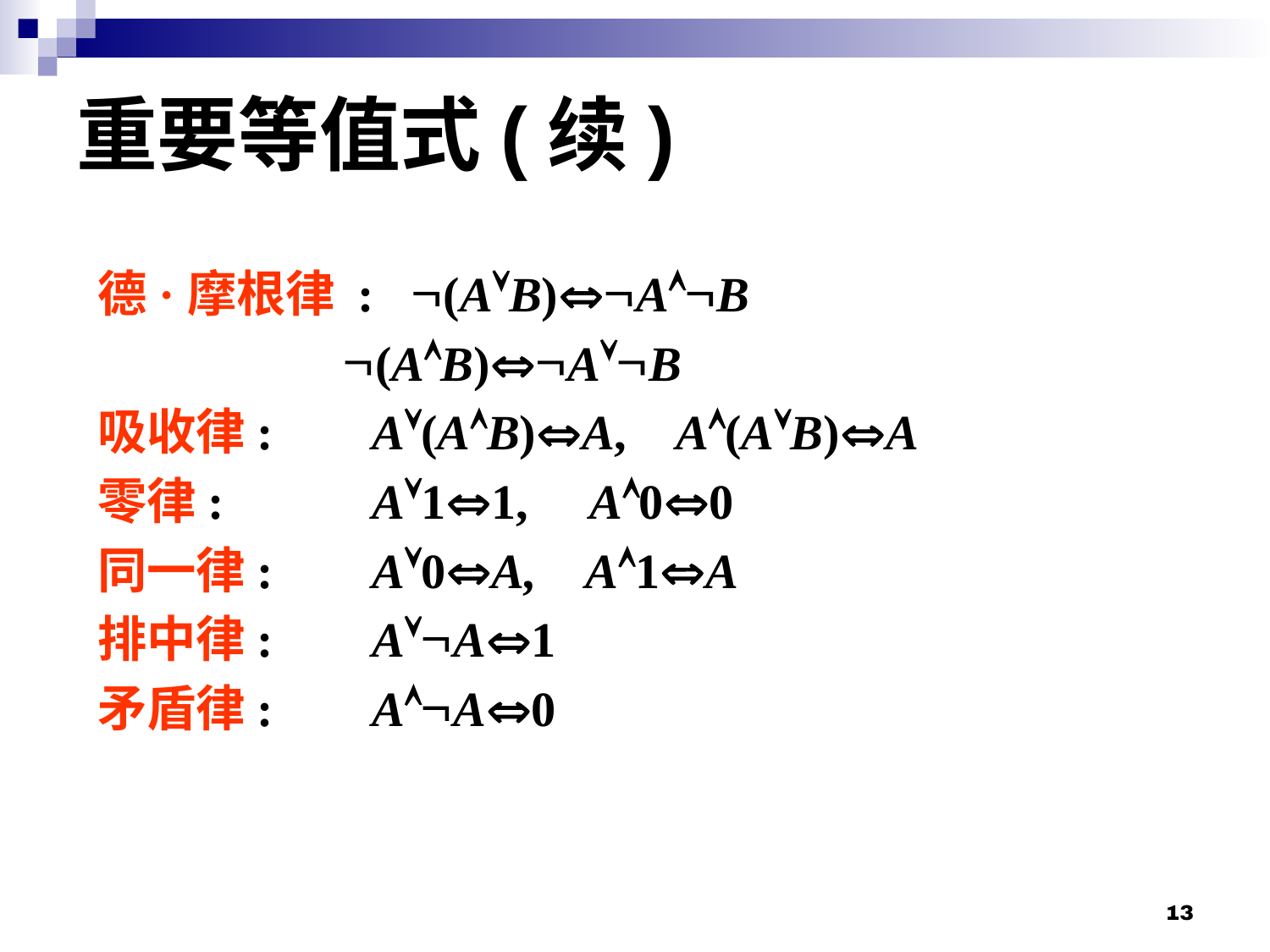

# 重要等值式(续)
德·摩根律 :   ¬(A∨B)⇔¬A∧¬B
                    ¬(A∧B)⇔¬A∨¬B
吸收律:        A∨(A∧B)⇔A,    A∧(A∨B)⇔A
零律:            A∨1⇔1,     A∧0⇔0
同一律:        A∨0⇔A,    A∧1⇔A
排中律:        A∨¬A⇔1
矛盾律:        A∧¬A⇔0
13